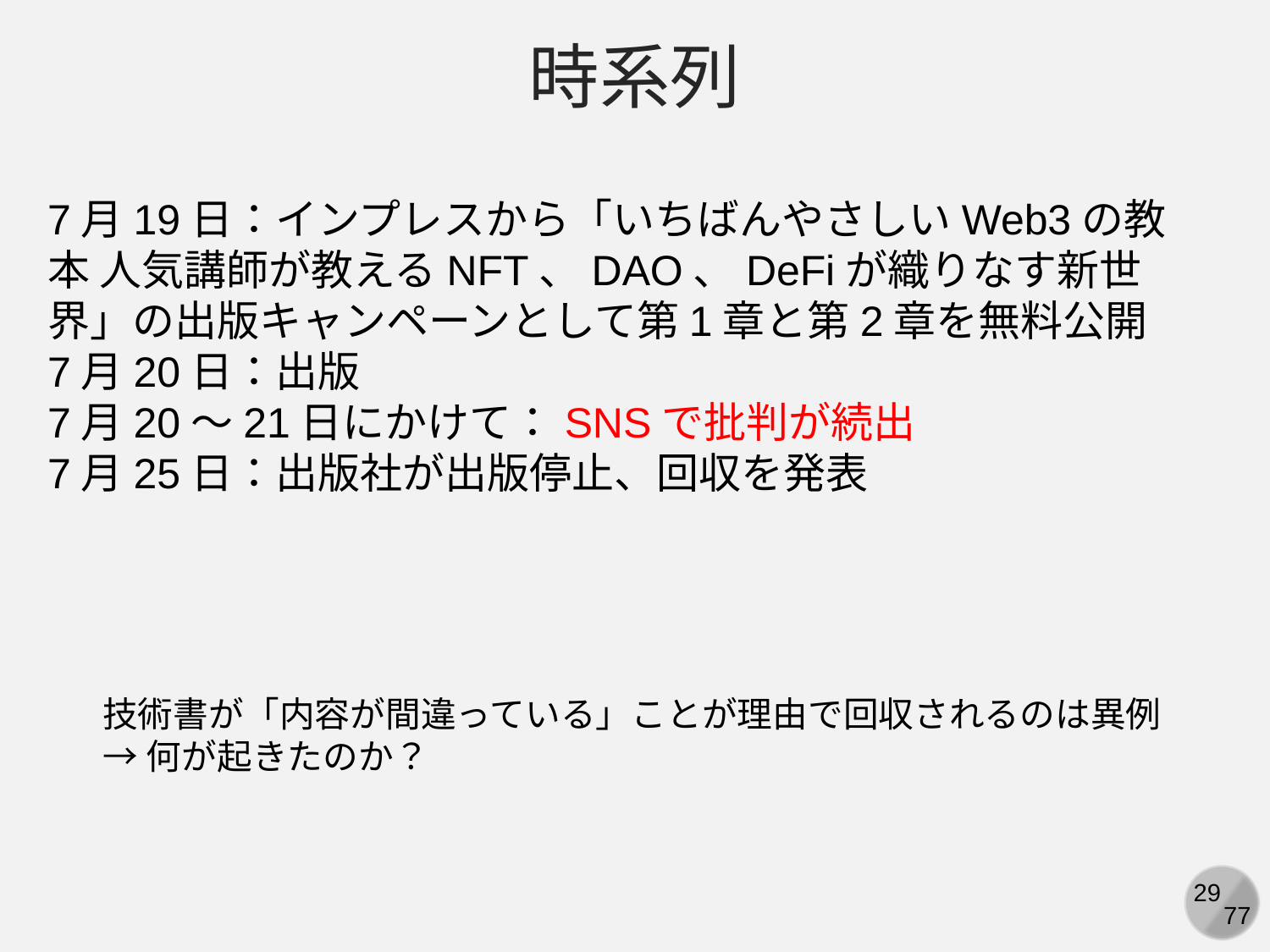

時系列
7月19日：インプレスから「いちばんやさしいWeb3の教本 人気講師が教えるNFT、DAO、DeFiが織りなす新世界」の出版キャンペーンとして第1章と第2章を無料公開
7月20日：出版
7月20～21日にかけて：SNSで批判が続出
7月25日：出版社が出版停止、回収を発表
技術書が「内容が間違っている」ことが理由で回収されるのは異例
→何が起きたのか？